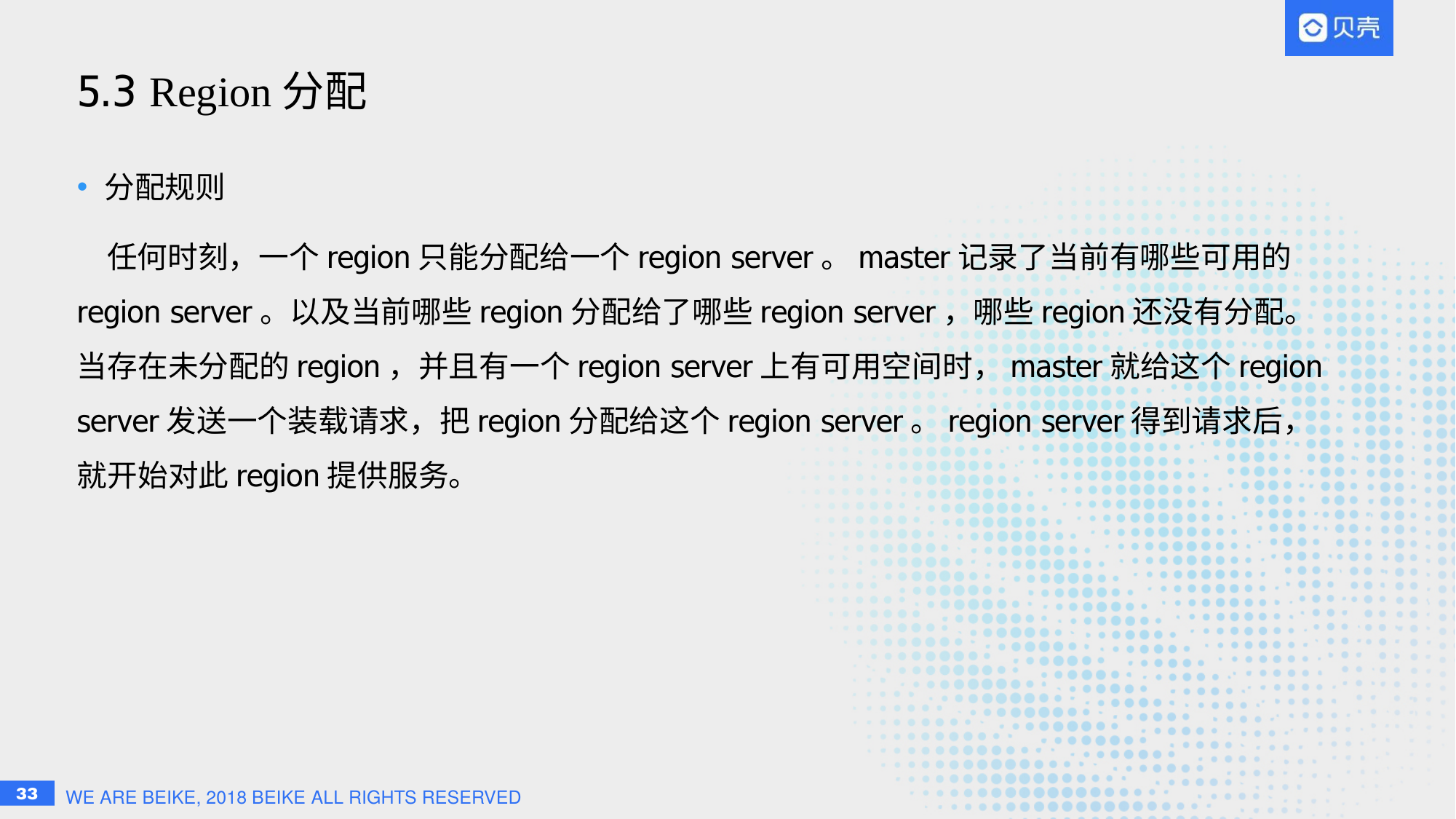

# 5.3 Region分配
分配规则
任何时刻，一个region只能分配给一个region server。master记录了当前有哪些可用的region server。以及当前哪些region分配给了哪些region server，哪些region还没有分配。当存在未分配的region，并且有一个region server上有可用空间时，master就给这个region server发送一个装载请求，把region分配给这个region server。region server得到请求后，就开始对此region提供服务。